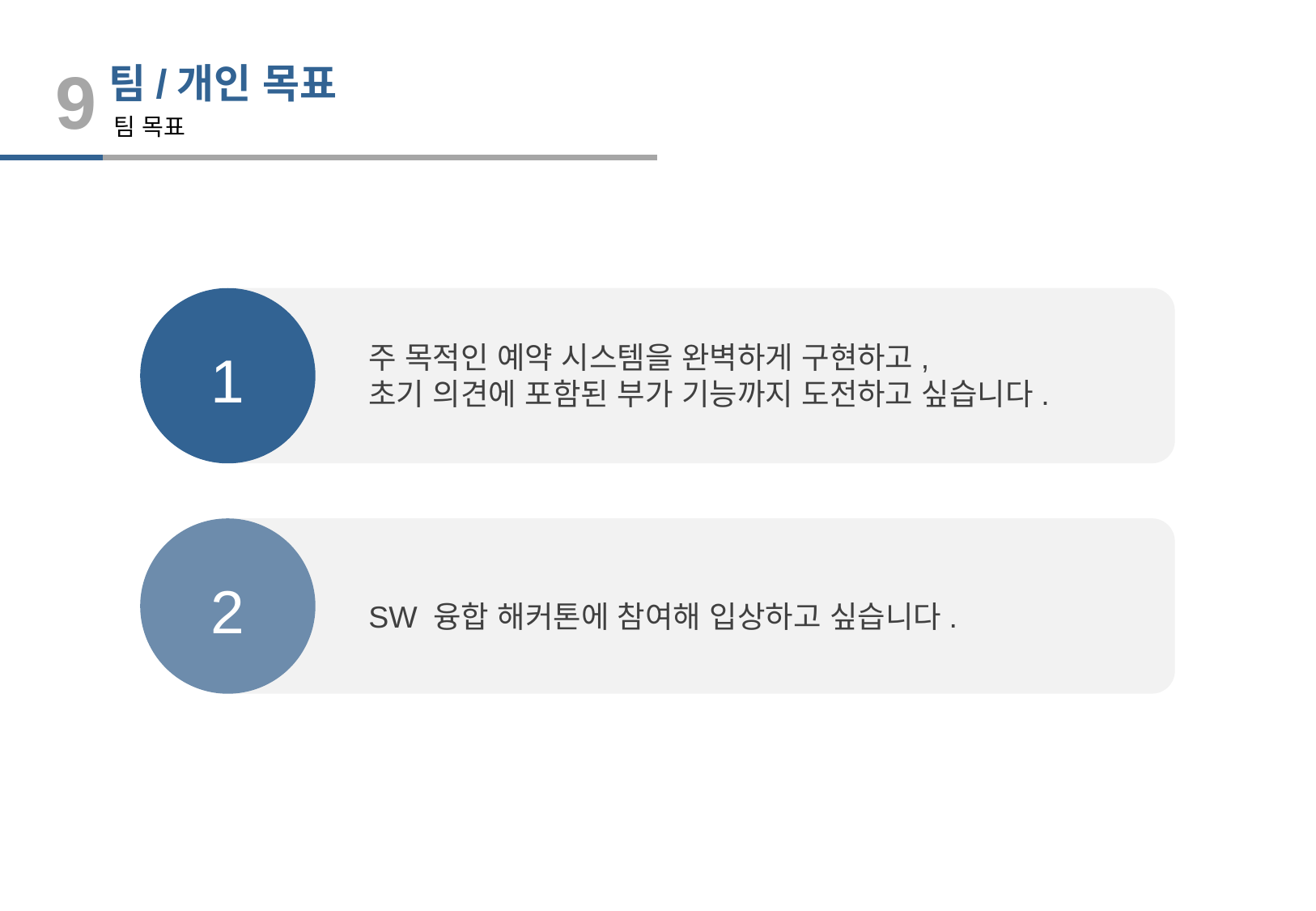

9
팀/개인 목표
팀 목표

1
주 목적인 예약 시스템을 완벽하게 구현하고,
초기 의견에 포함된 부가 기능까지 도전하고 싶습니다.

2
SW 융합 해커톤에 참여해 입상하고 싶습니다.